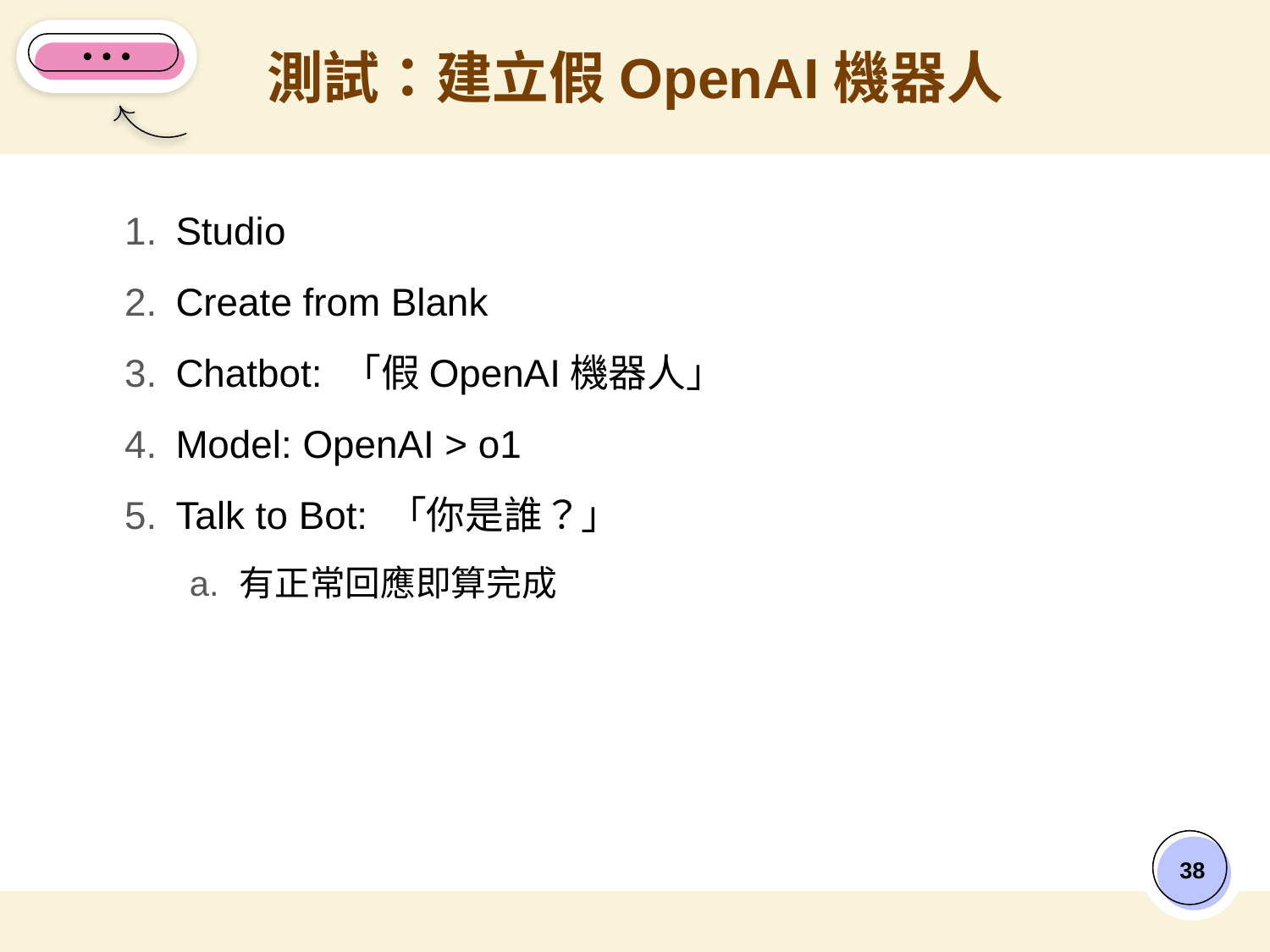

# 測試：建立假OpenAI機器人
Studio
Create from Blank
Chatbot: 「假OpenAI機器人」
Model: OpenAI > o1
Talk to Bot: 「你是誰？」
有正常回應即算完成
38